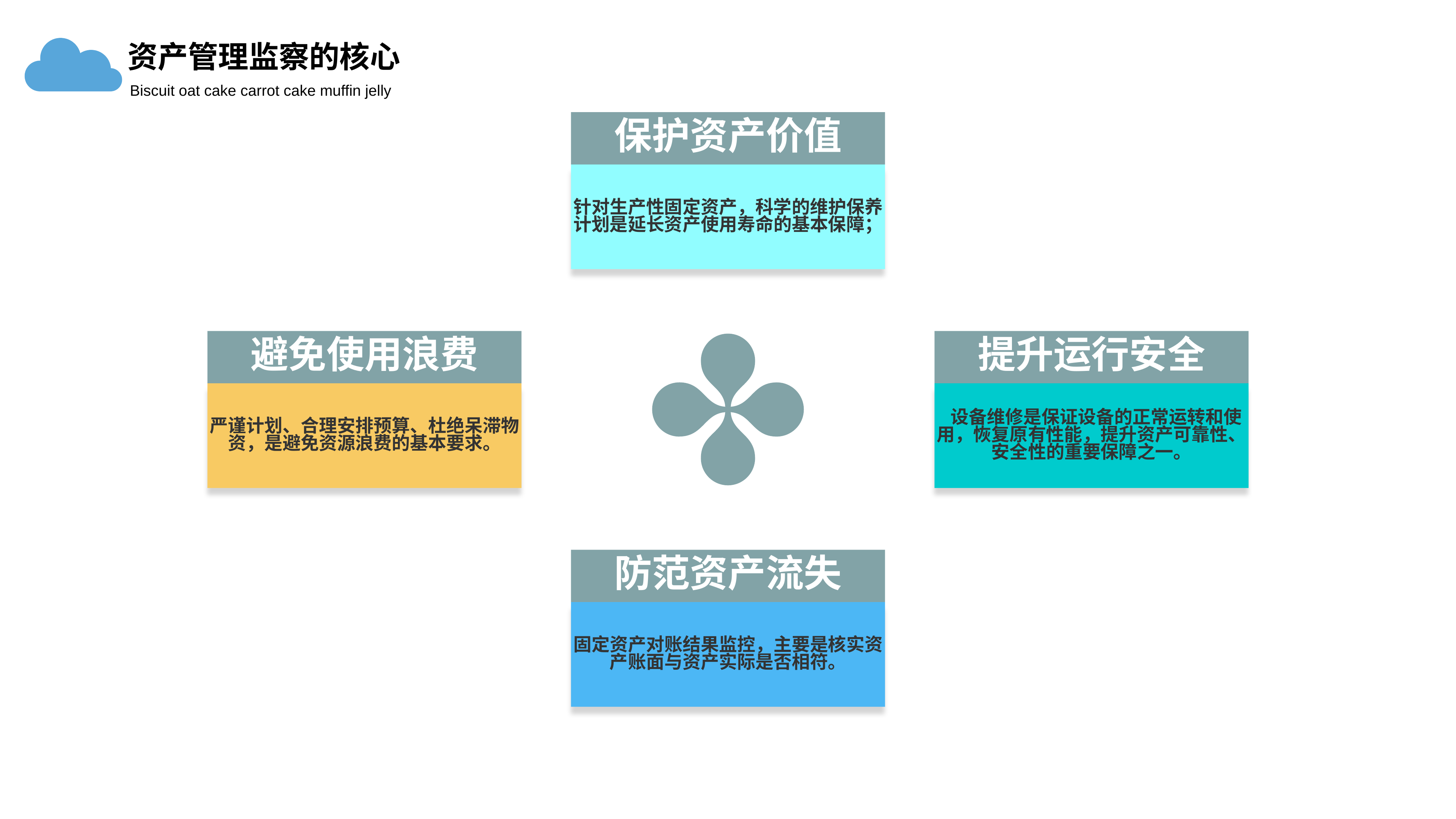

资产管理监察的核心

Biscuit oat cake carrot cake muffin jelly
保护资产价值
针对生产性固定资产，科学的维护保养计划是延长资产使用寿命的基本保障；
避免使用浪费
严谨计划、合理安排预算、杜绝呆滞物资，是避免资源浪费的基本要求。
提升运行安全
 设备维修是保证设备的正常运转和使用，恢复原有性能，提升资产可靠性、安全性的重要保障之一。

防范资产流失
固定资产对账结果监控，主要是核实资产账面与资产实际是否相符。
42